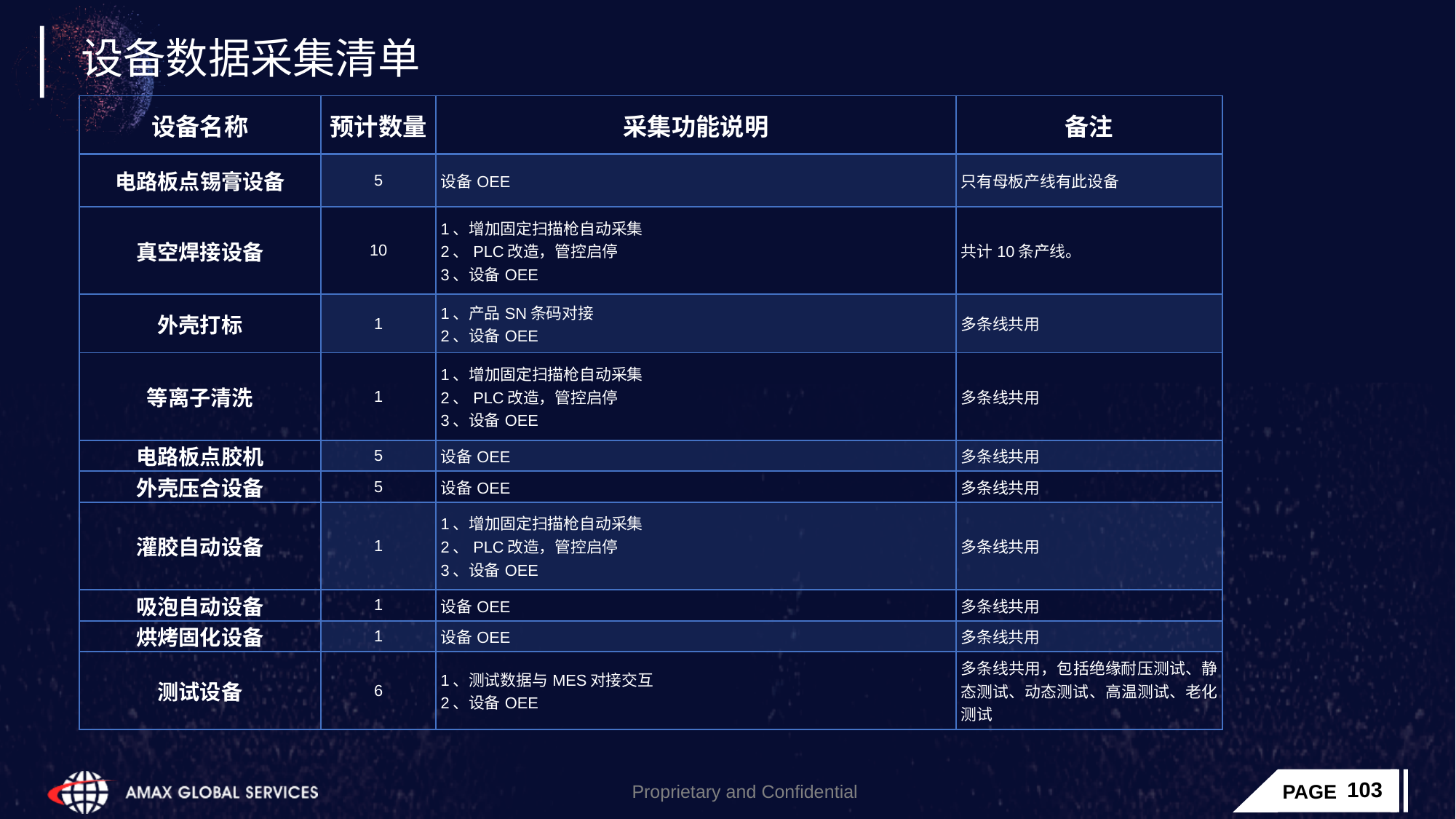

# 设备数据采集清单
| 设备名称 | 预计数量 | 采集功能说明 | 备注 |
| --- | --- | --- | --- |
| 电路板点锡膏设备 | 5 | 设备OEE | 只有母板产线有此设备 |
| 真空焊接设备 | 10 | 1、增加固定扫描枪自动采集 2、PLC改造，管控启停 3、设备OEE | 共计10条产线。 |
| 外壳打标 | 1 | 1、产品SN条码对接 2、设备OEE | 多条线共用 |
| 等离子清洗 | 1 | 1、增加固定扫描枪自动采集 2、PLC改造，管控启停 3、设备OEE | 多条线共用 |
| 电路板点胶机 | 5 | 设备OEE | 多条线共用 |
| 外壳压合设备 | 5 | 设备OEE | 多条线共用 |
| 灌胶自动设备 | 1 | 1、增加固定扫描枪自动采集 2、PLC改造，管控启停 3、设备OEE | 多条线共用 |
| 吸泡自动设备 | 1 | 设备OEE | 多条线共用 |
| 烘烤固化设备 | 1 | 设备OEE | 多条线共用 |
| 测试设备 | 6 | 1、测试数据与MES对接交互 2、设备OEE | 多条线共用，包括绝缘耐压测试、静态测试、动态测试、高温测试、老化测试 |